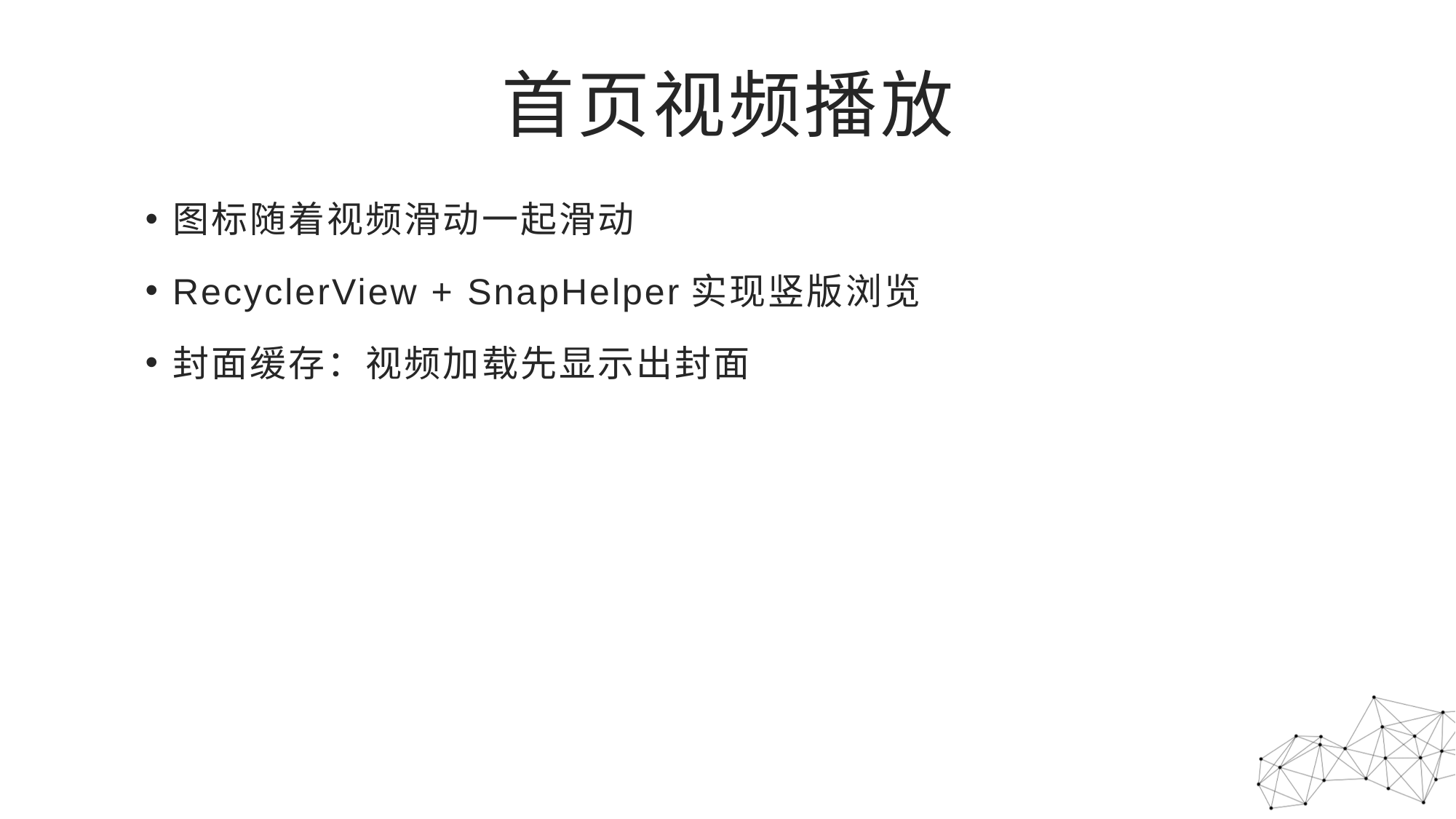

# 首页视频播放
图标随着视频滑动一起滑动
RecyclerView + SnapHelper实现竖版浏览
封面缓存：视频加载先显示出封面